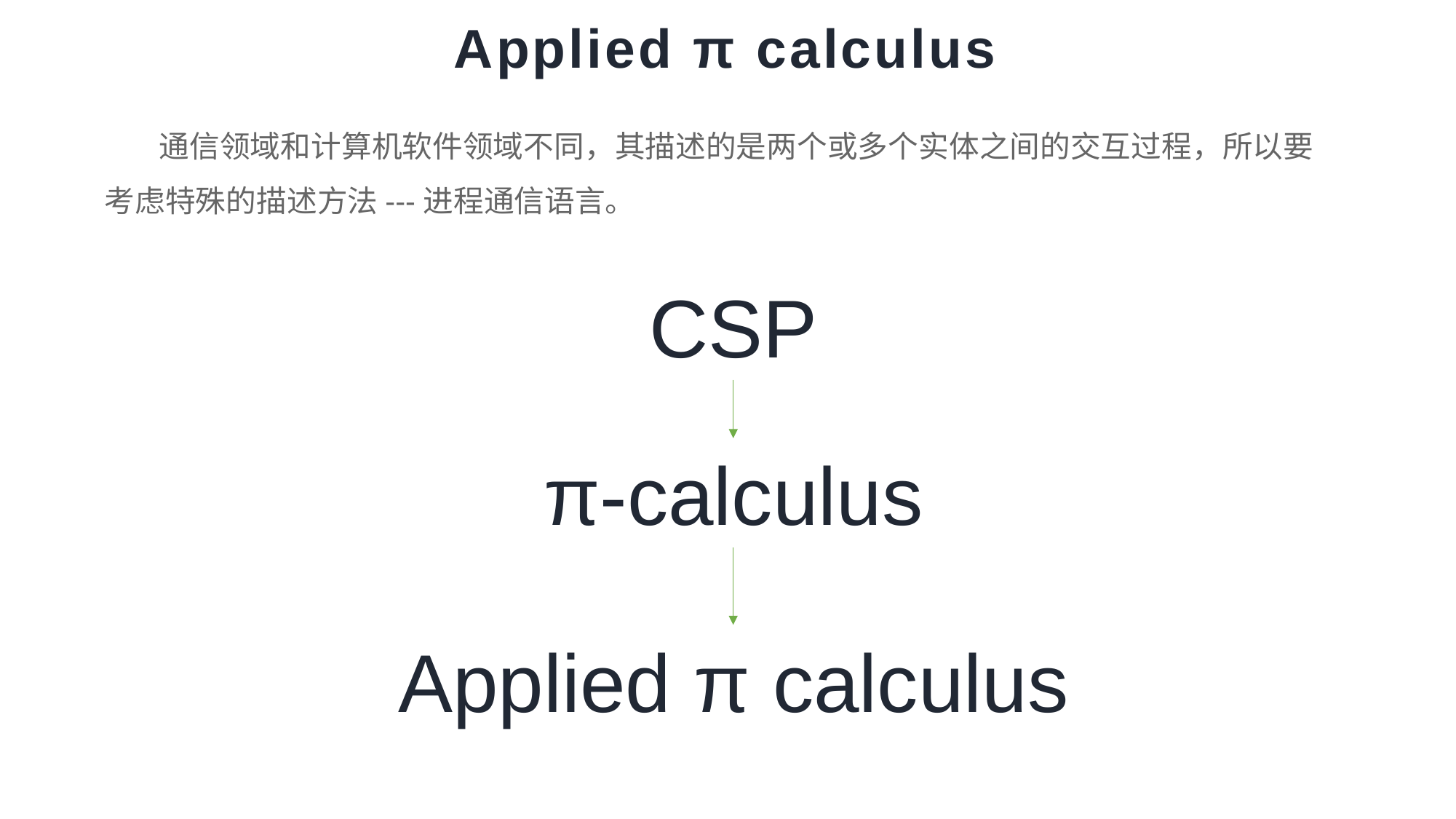

# Applied π calculus
通信领域和计算机软件领域不同，其描述的是两个或多个实体之间的交互过程，所以要考虑特殊的描述方法---进程通信语言。
CSP
π-calculus
Applied π calculus